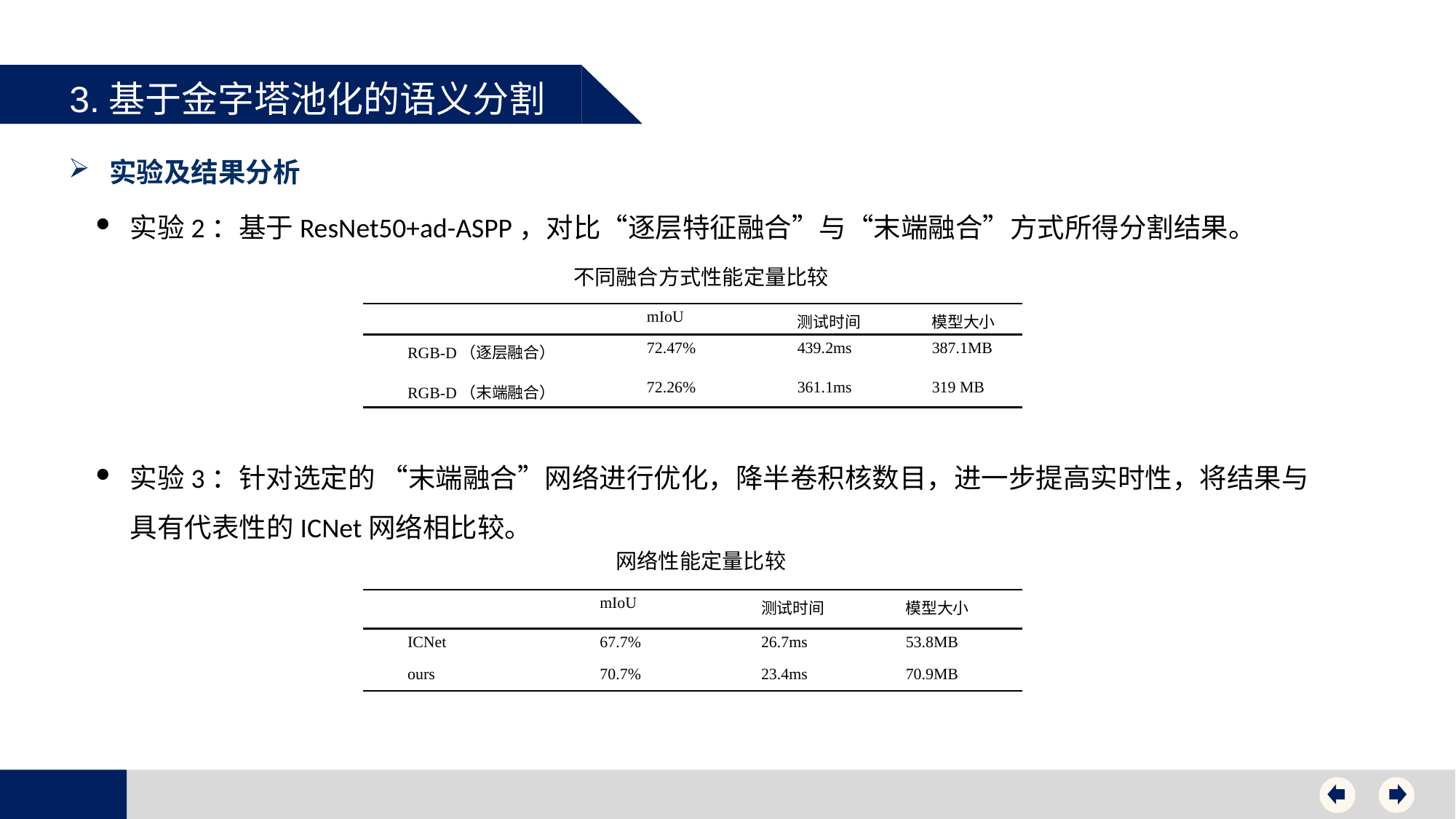

3.基于金字塔池化的语义分割
实验及结果分析
实验2：基于ResNet50+ad-ASPP，对比“逐层特征融合”与“末端融合”方式所得分割结果。
不同融合方式性能定量比较
|  | mIoU | 测试时间 | 模型大小 |
| --- | --- | --- | --- |
| RGB-D（逐层融合） | 72.47% | 439.2ms | 387.1MB |
| RGB-D（末端融合） | 72.26% | 361.1ms | 319 MB |
实验3：针对选定的 “末端融合”网络进行优化，降半卷积核数目，进一步提高实时性，将结果与具有代表性的ICNet网络相比较。
网络性能定量比较
|  | mIoU | 测试时间 | 模型大小 |
| --- | --- | --- | --- |
| ICNet | 67.7% | 26.7ms | 53.8MB |
| ours | 70.7% | 23.4ms | 70.9MB |